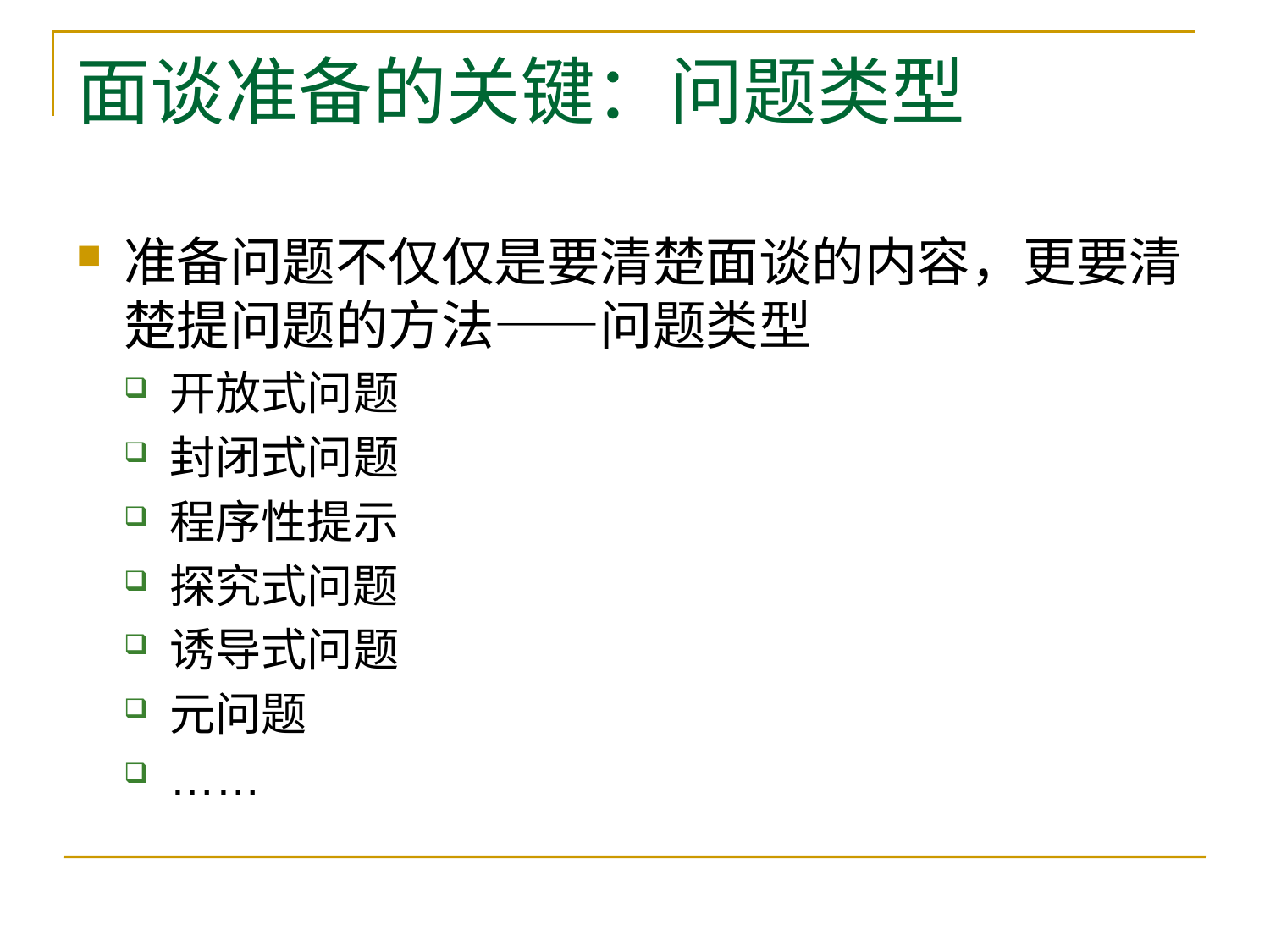

# 面谈准备的关键：问题类型
准备问题不仅仅是要清楚面谈的内容，更要清楚提问题的方法——问题类型
开放式问题
封闭式问题
程序性提示
探究式问题
诱导式问题
元问题
……